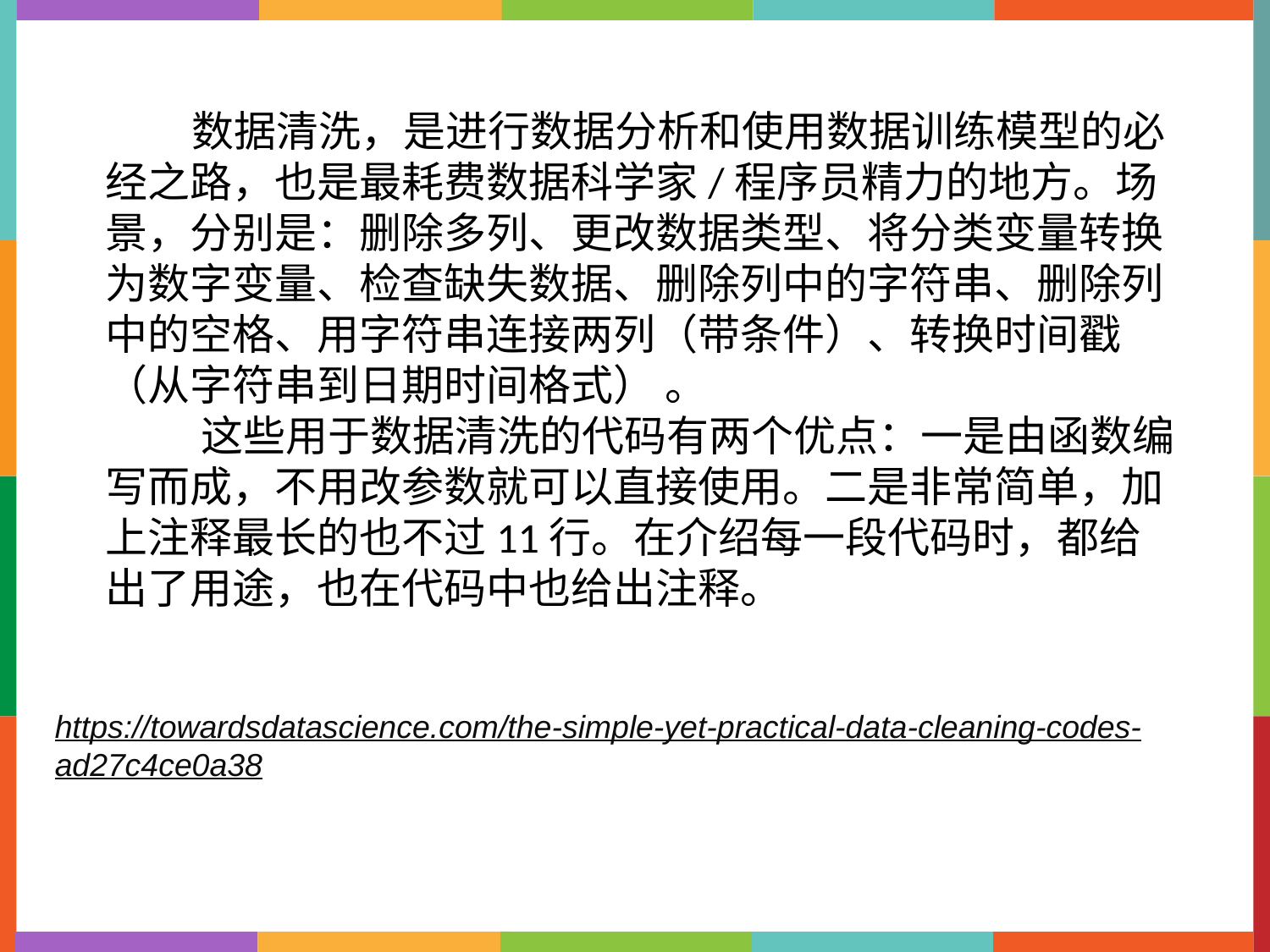

数据清洗，是进行数据分析和使用数据训练模型的必经之路，也是最耗费数据科学家/程序员精力的地方。场景，分别是：删除多列、更改数据类型、将分类变量转换为数字变量、检查缺失数据、删除列中的字符串、删除列中的空格、用字符串连接两列（带条件）、转换时间戳（从字符串到日期时间格式） 。
         这些用于数据清洗的代码有两个优点：一是由函数编写而成，不用改参数就可以直接使用。二是非常简单，加上注释最长的也不过11行。在介绍每一段代码时，都给出了用途，也在代码中也给出注释。
https://towardsdatascience.com/the-simple-yet-practical-data-cleaning-codes-ad27c4ce0a38